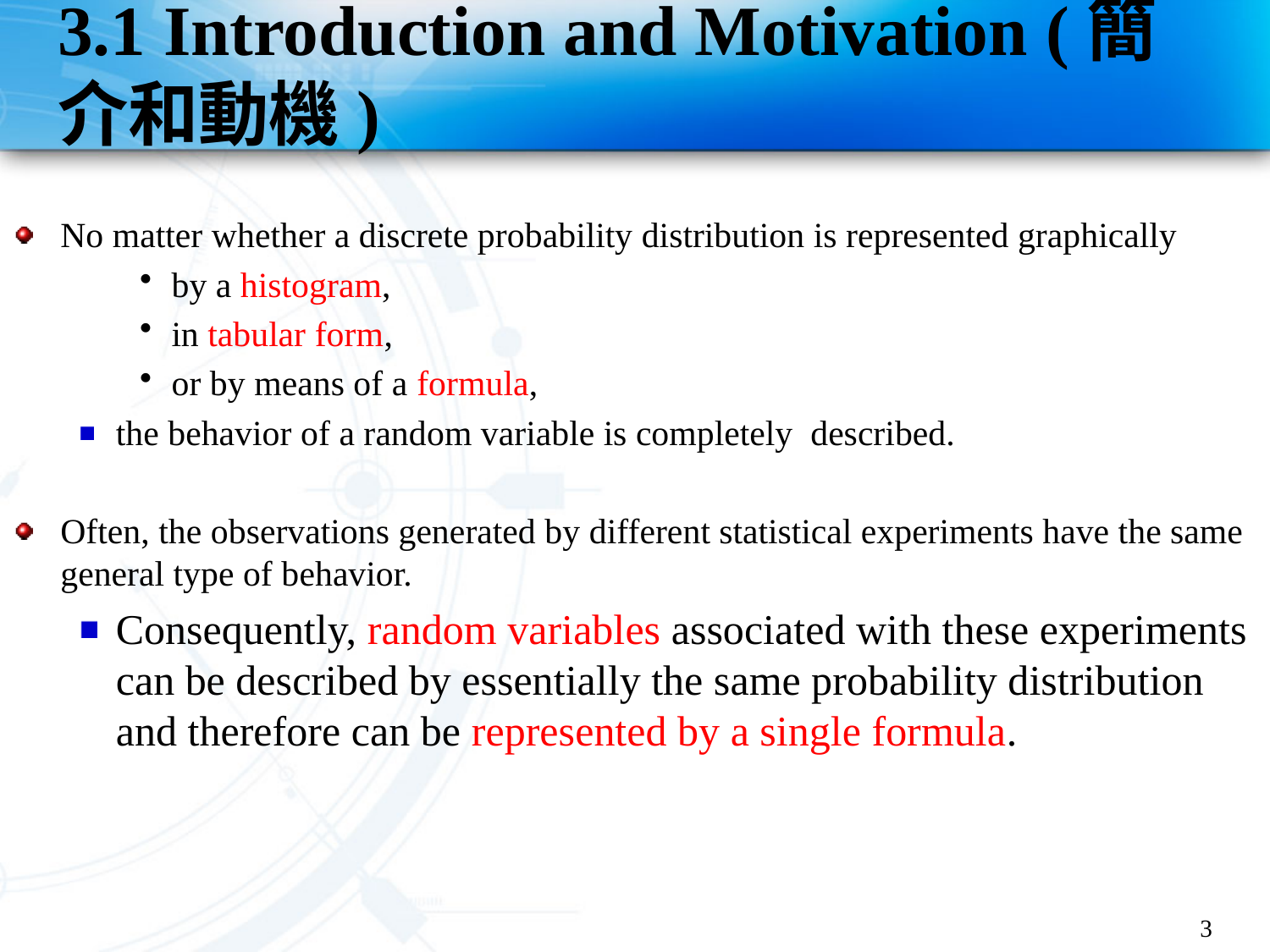

# 3.1 Introduction and Motivation (簡介和動機)
No matter whether a discrete probability distribution is represented graphically
by a histogram,
in tabular form,
or by means of a formula,
the behavior of a random variable is completely  described.

Often, the observations generated by different statistical experiments have the same general type of behavior.
Consequently, random variables associated with these experiments can be described by essentially the same probability distribution and therefore can be represented by a single formula.

3